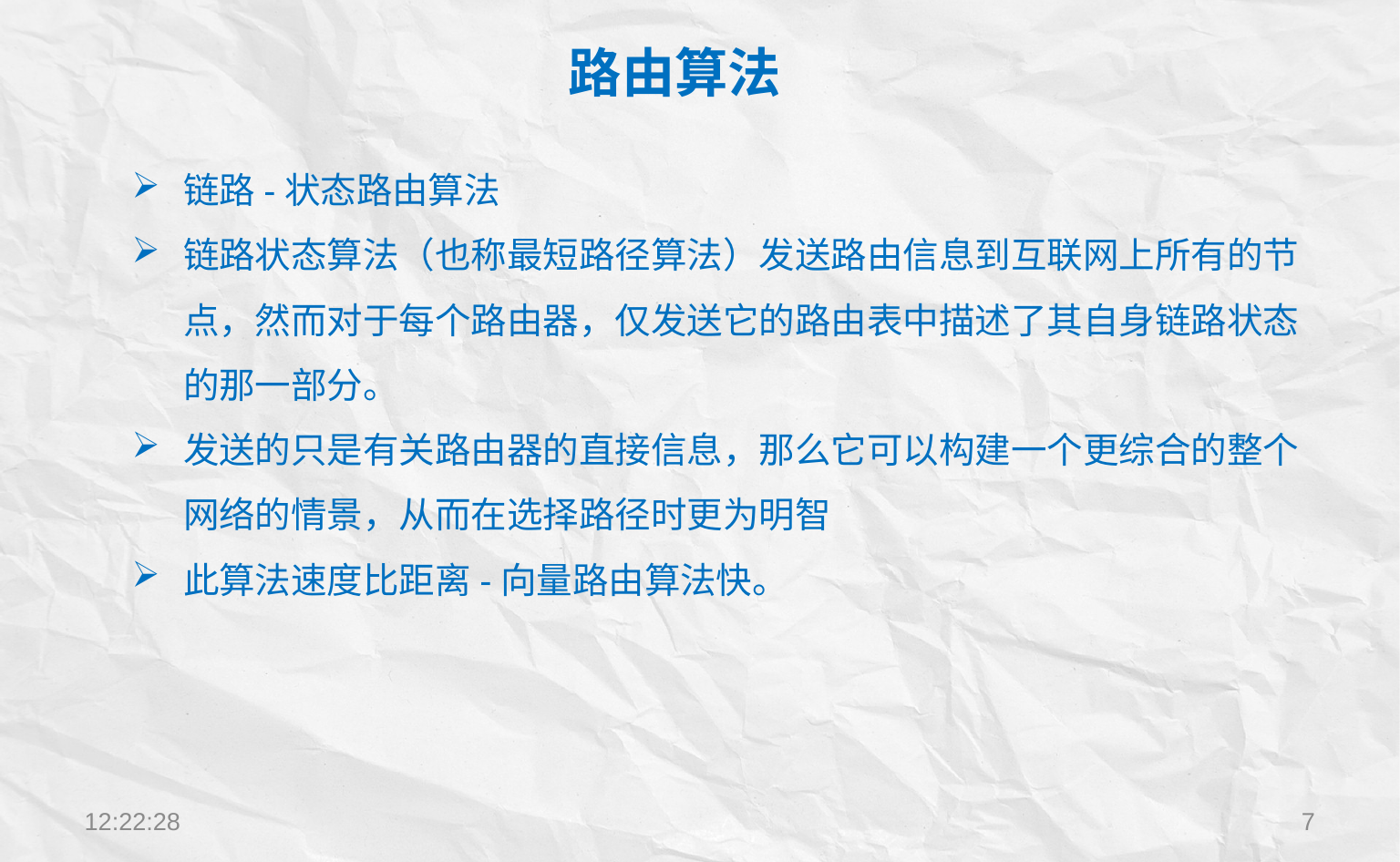

路由算法
链路-状态路由算法
链路状态算法（也称最短路径算法）发送路由信息到互联网上所有的节点，然而对于每个路由器，仅发送它的路由表中描述了其自身链路状态的那一部分。
发送的只是有关路由器的直接信息，那么它可以构建一个更综合的整个网络的情景，从而在选择路径时更为明智
此算法速度比距离-向量路由算法快。

12:22:28
7